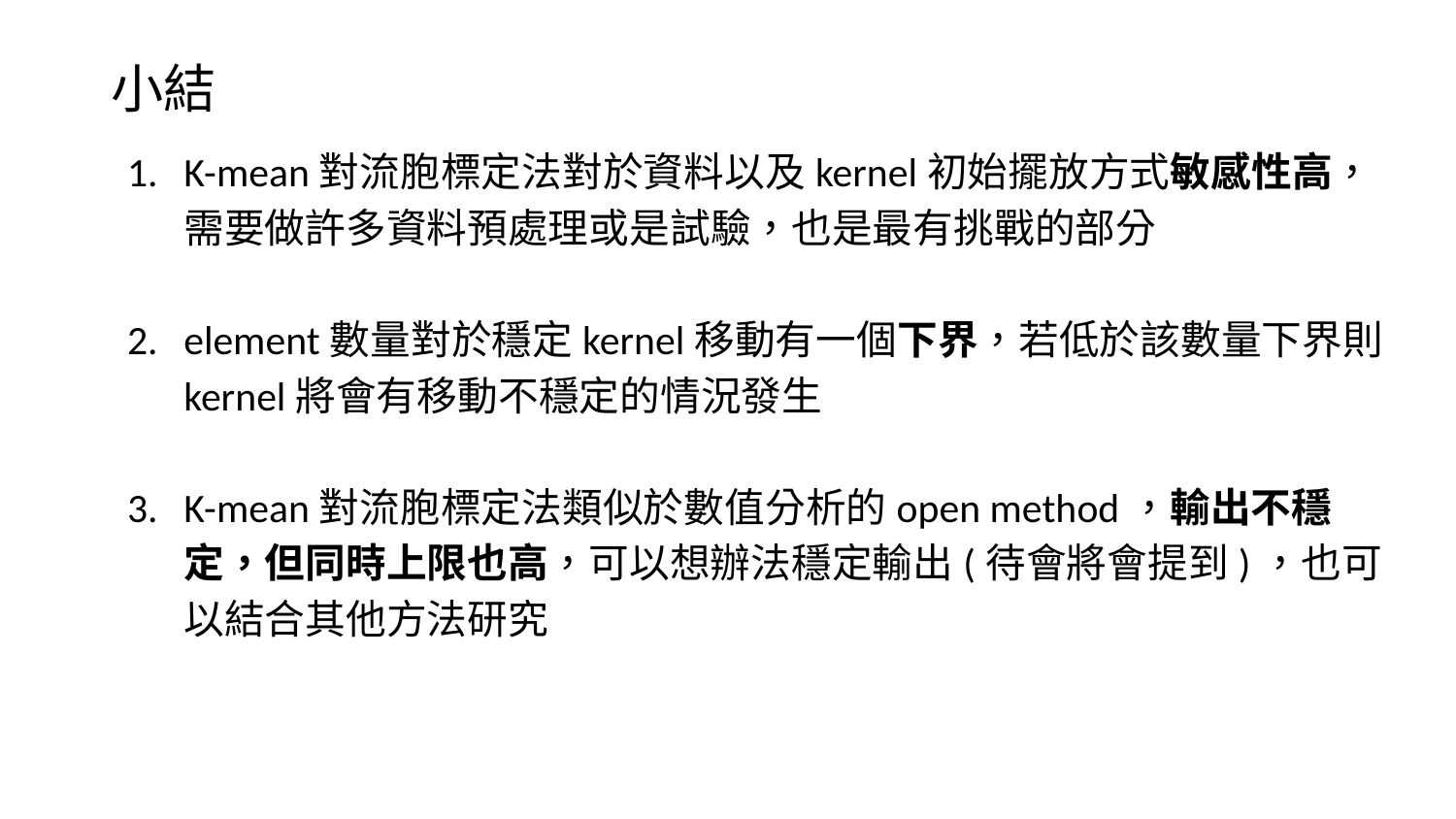

# 小結
K-mean對流胞標定法對於資料以及kernel初始擺放方式敏感性高，需要做許多資料預處理或是試驗，也是最有挑戰的部分

element數量對於穩定kernel移動有一個下界，若低於該數量下界則kernel將會有移動不穩定的情況發生

K-mean對流胞標定法類似於數值分析的open method，輸出不穩定，但同時上限也高，可以想辦法穩定輸出(待會將會提到)，也可以結合其他方法研究